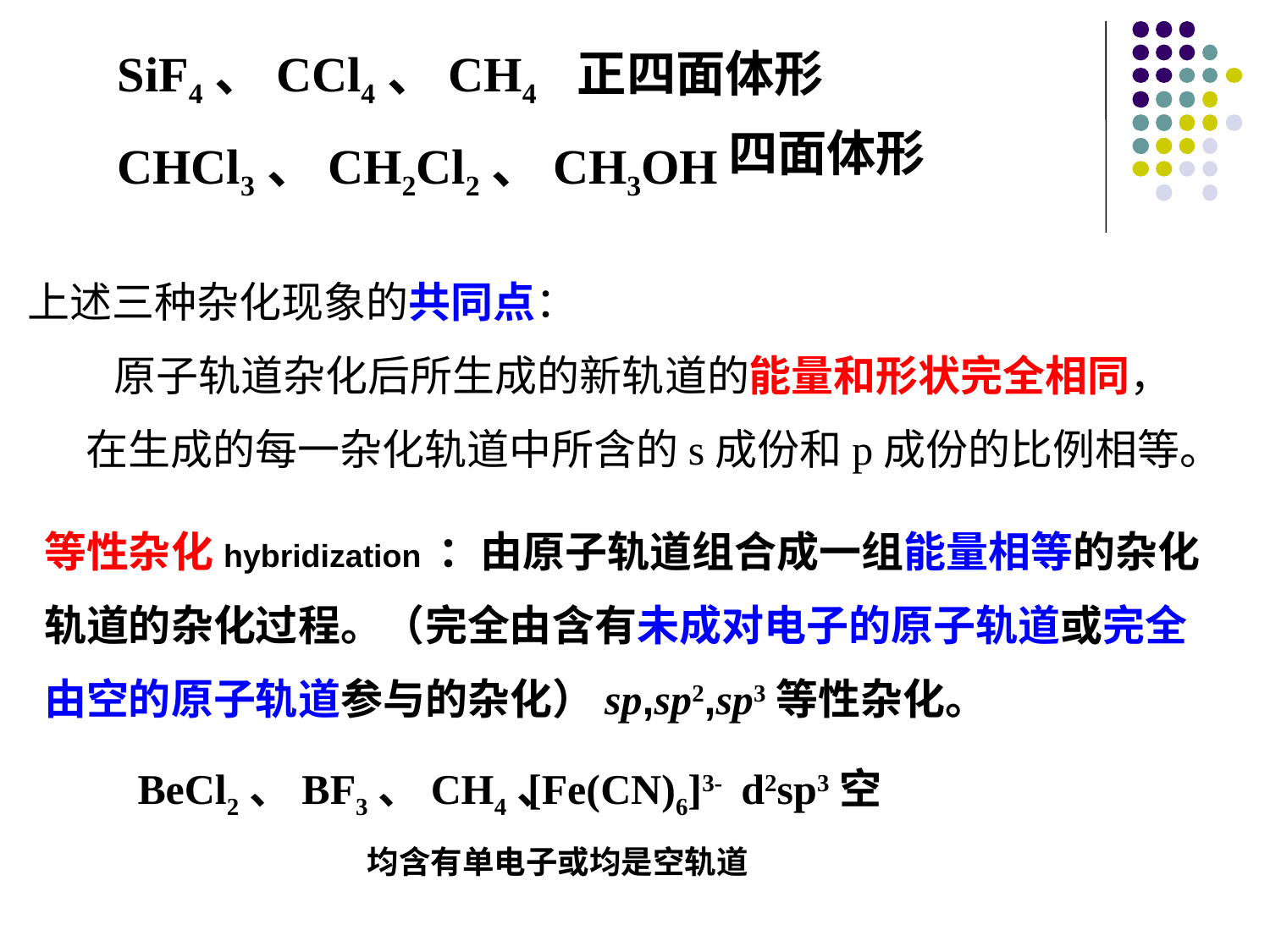

SiF4、CCl4、CH4
CHCl3、CH2Cl2、CH3OH
正四面体形
四面体形
上述三种杂化现象的共同点：
        原子轨道杂化后所生成的新轨道的能量和形状完全相同，
     在生成的每一杂化轨道中所含的s成份和p成份的比例相等。
等性杂化hybridization ：由原子轨道组合成一组能量相等的杂化
轨道的杂化过程。（完全由含有未成对电子的原子轨道或完全
由空的原子轨道参与的杂化）sp,sp2,sp3等性杂化。
BeCl2、BF3、CH4、
[Fe(CN)6]3-   d2sp3空
均含有单电子或均是空轨道